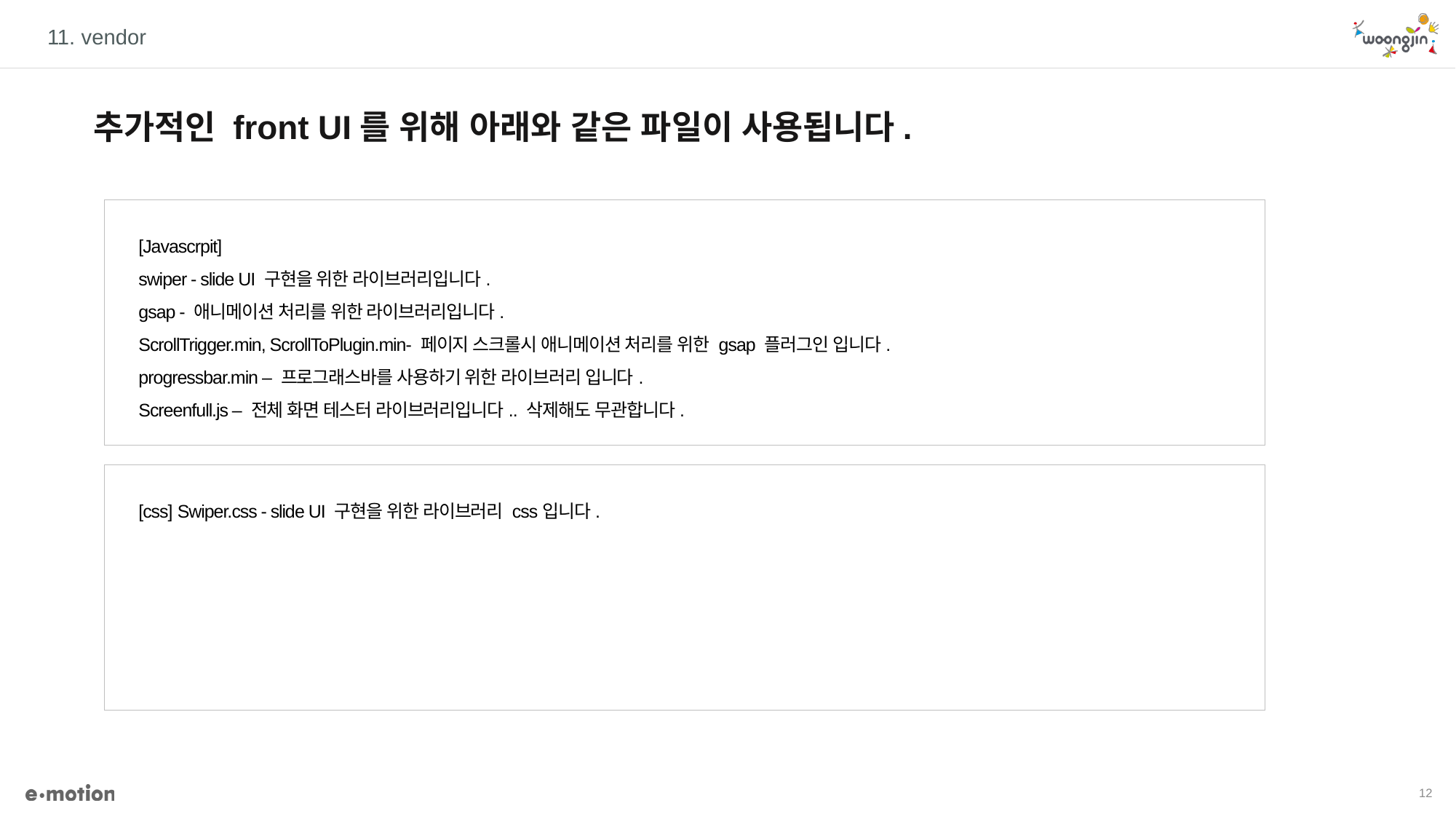

11. vendor
추가적인 front UI를 위해 아래와 같은 파일이 사용됩니다.

[Javascrpit]
swiper - slide UI 구현을 위한 라이브러리입니다.
gsap - 애니메이션 처리를 위한 라이브러리입니다.
ScrollTrigger.min, ScrollToPlugin.min- 페이지 스크롤시 애니메이션 처리를 위한 gsap 플러그인 입니다.
progressbar.min – 프로그래스바를 사용하기 위한 라이브러리 입니다.
Screenfull.js – 전체 화면 테스터 라이브러리입니다.. 삭제해도 무관합니다.

[css] Swiper.css - slide UI 구현을 위한 라이브러리 css입니다.
12